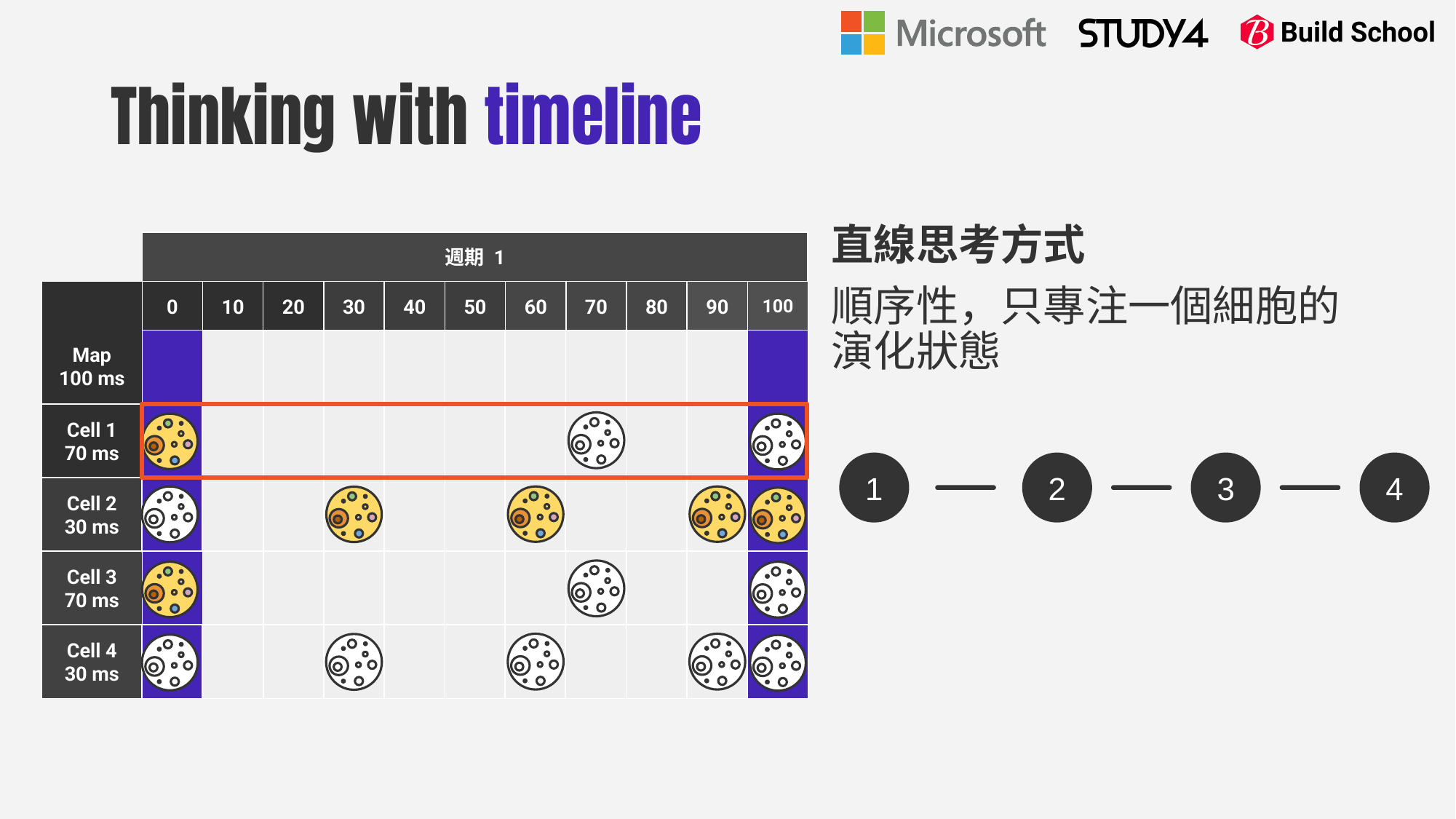

# Thinking with timeline
直線思考方式
順序性，只專注一個細胞的演化狀態
週期 1
Map
100 ms
0
10
20
30
40
50
60
80
100
70
90

Cell 1
70 ms

1
2
3
4
Cell 2
30 ms

Cell 3
70 ms

Cell 4
30 ms